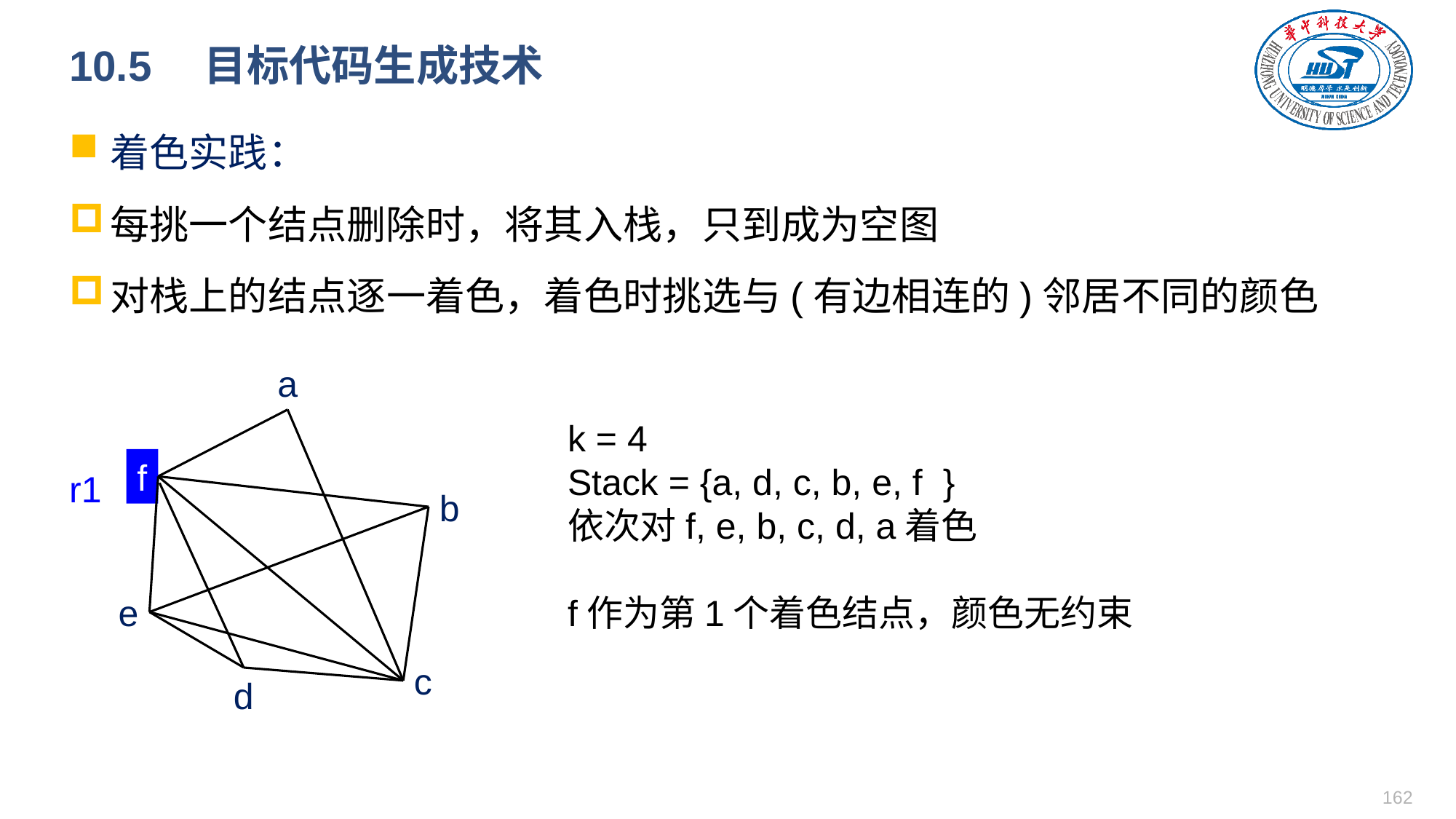

# 10.5　目标代码生成技术
着色实践：
每挑一个结点删除时，将其入栈，只到成为空图
对栈上的结点逐一着色，着色时挑选与(有边相连的)邻居不同的颜色
a
f
r1
b
e
c
d
k = 4
Stack = {a, d, c, b, e, f  }
依次对f, e, b, c, d, a着色

f作为第1个着色结点，颜色无约束
162